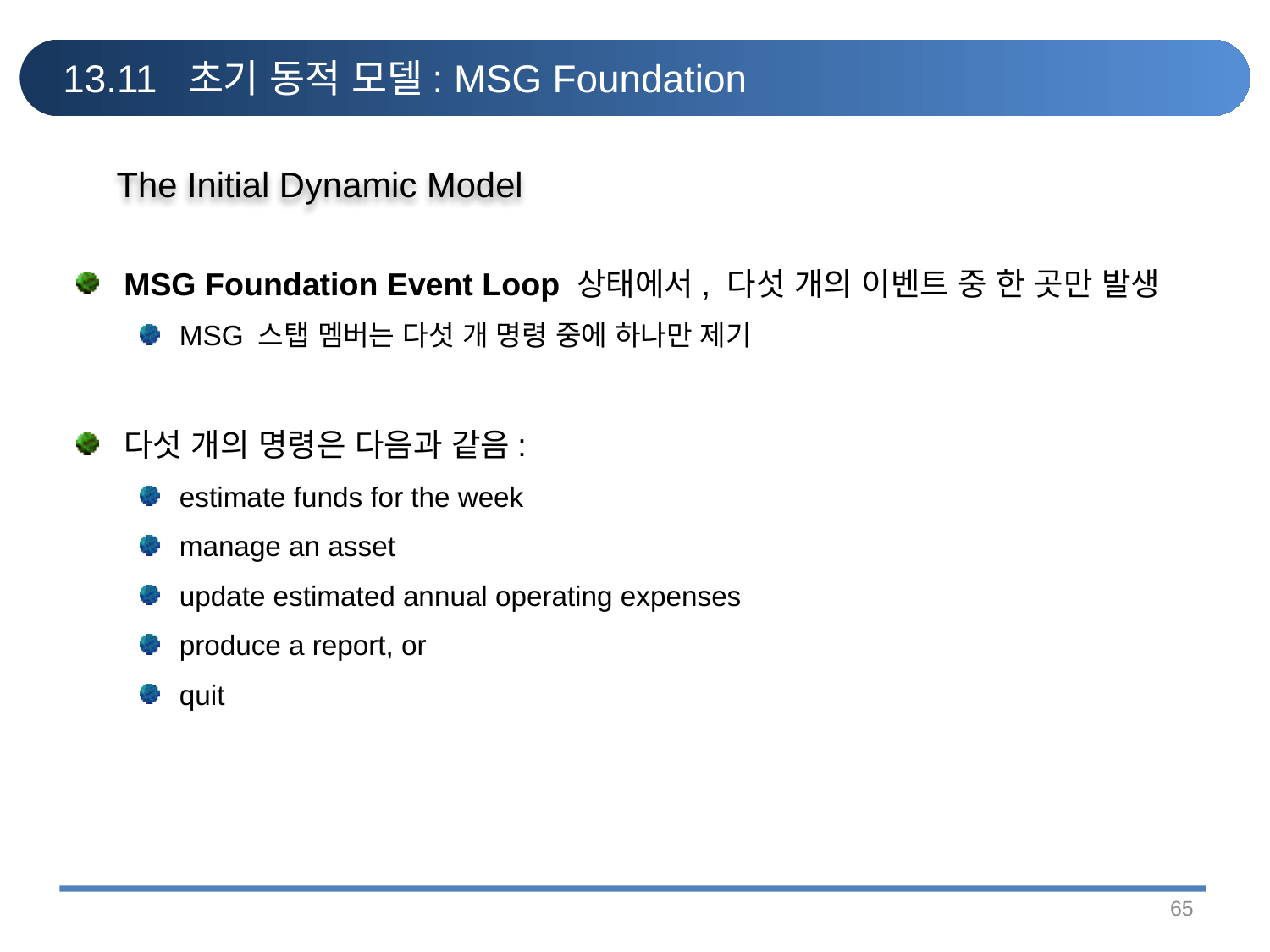

# 13.11  초기 동적 모델: MSG Foundation
The Initial Dynamic Model
MSG Foundation Event Loop 상태에서, 다섯 개의 이벤트 중 한 곳만 발생
MSG 스탭 멤버는 다섯 개 명령 중에 하나만 제기

다섯 개의 명령은 다음과 같음:
estimate funds for the week
manage an asset
update estimated annual operating expenses
produce a report, or
quit
65